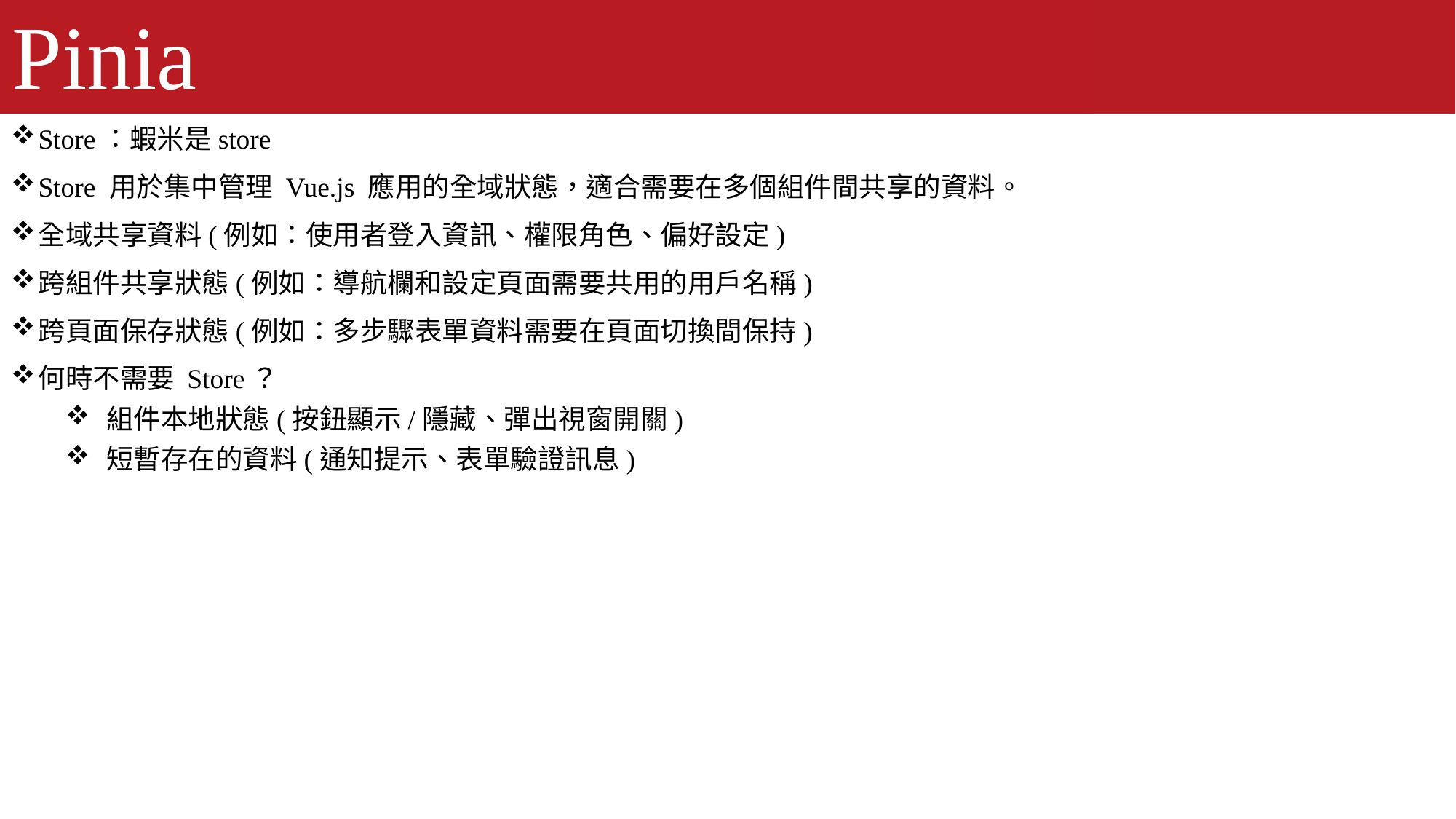

# Pinia
Store：蝦米是store
Store 用於集中管理 Vue.js 應用的全域狀態，適合需要在多個組件間共享的資料。
全域共享資料(例如：使用者登入資訊、權限角色、偏好設定)
跨組件共享狀態(例如：導航欄和設定頁面需要共用的用戶名稱)
跨頁面保存狀態(例如：多步驟表單資料需要在頁面切換間保持)
何時不需要 Store？
組件本地狀態(按鈕顯示/隱藏、彈出視窗開關)
短暫存在的資料(通知提示、表單驗證訊息)